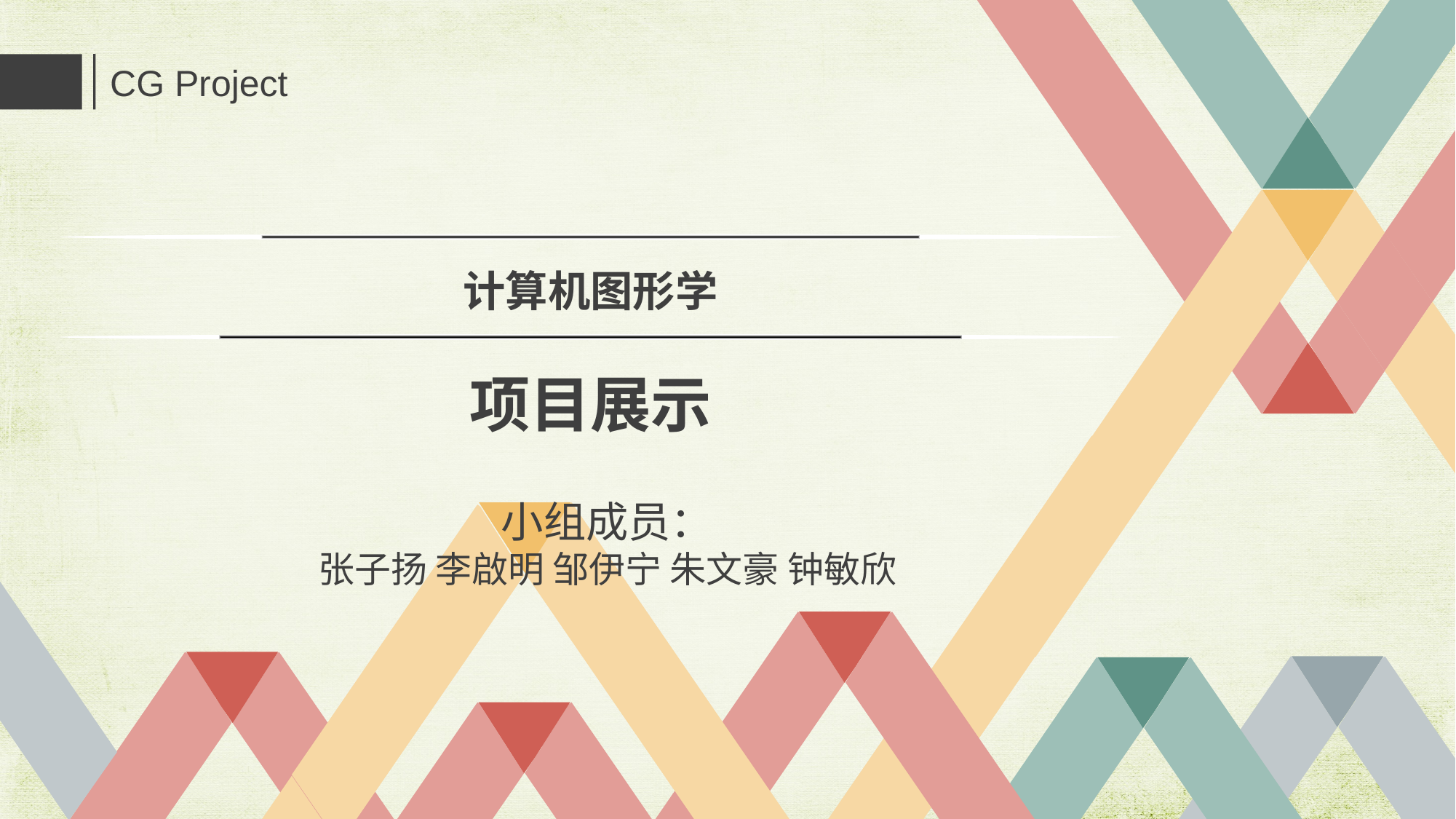

CG Project

计算机图形学

项目展示

小组成员：
张子扬 李啟明 邹伊宁 朱文豪 钟敏欣